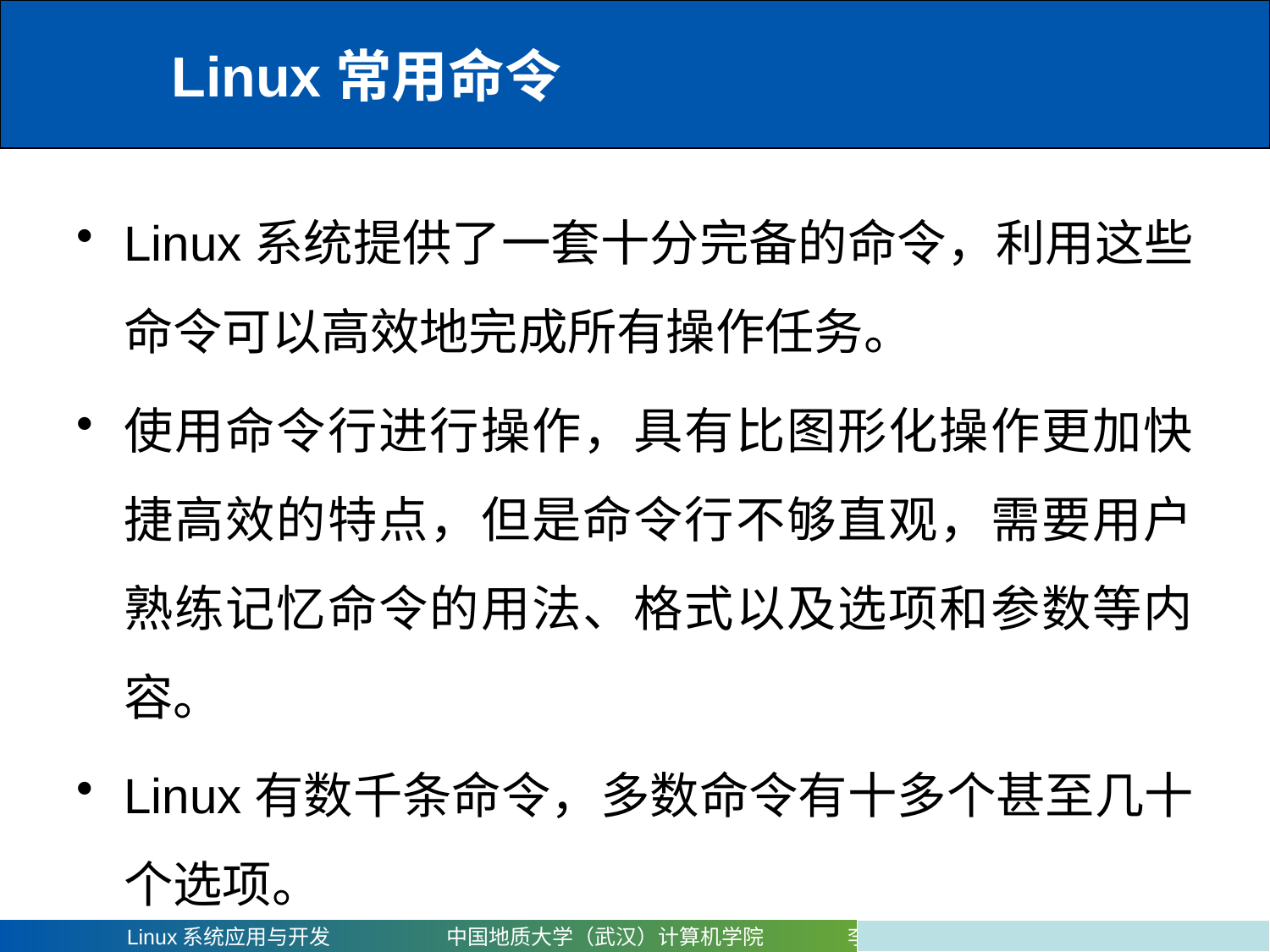

# Linux常用命令
Linux系统提供了一套十分完备的命令，利用这些命令可以高效地完成所有操作任务。
使用命令行进行操作，具有比图形化操作更加快捷高效的特点，但是命令行不够直观，需要用户熟练记忆命令的用法、格式以及选项和参数等内容。
Linux有数千条命令，多数命令有十多个甚至几十个选项。